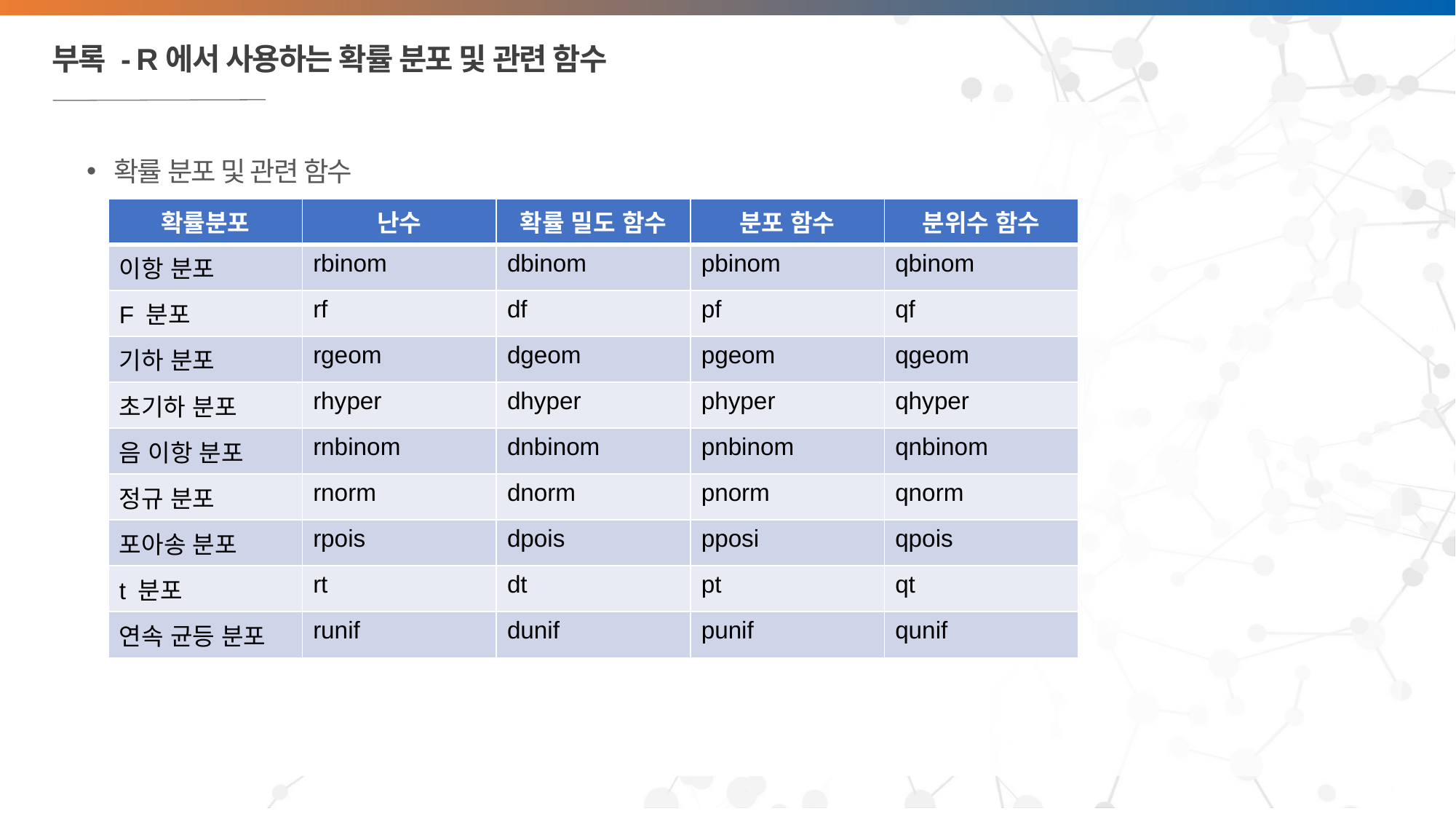

# 부록 - R에서 사용하는 확률 분포 및 관련 함수

확률 분포 및 관련 함수
| 확률분포 | 난수 | 확률 밀도 함수 | 분포 함수 | 분위수 함수 |
| --- | --- | --- | --- | --- |
| 이항 분포 | rbinom | dbinom | pbinom | qbinom |
| F 분포 | rf | df | pf | qf |
| 기하 분포 | rgeom | dgeom | pgeom | qgeom |
| 초기하 분포 | rhyper | dhyper | phyper | qhyper |
| 음 이항 분포 | rnbinom | dnbinom | pnbinom | qnbinom |
| 정규 분포 | rnorm | dnorm | pnorm | qnorm |
| 포아송 분포 | rpois | dpois | pposi | qpois |
| t 분포 | rt | dt | pt | qt |
| 연속 균등 분포 | runif | dunif | punif | qunif |